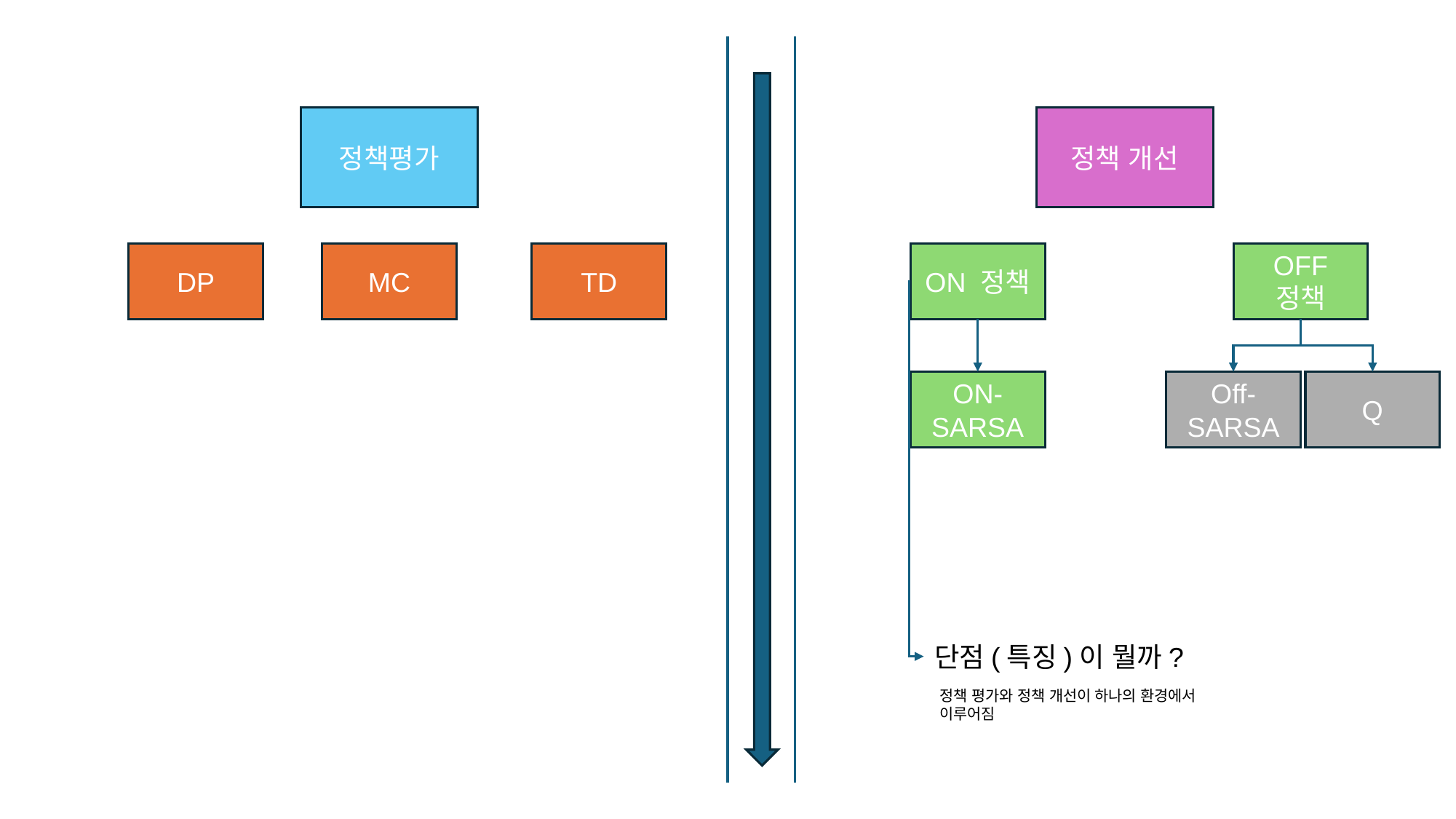

정책 개선
정책평가
MC
TD
ON 정책
OFF 정책
DP
ON-SARSA
Off-SARSA
Q
단점(특징)이 뭘까?
정책 평가와 정책 개선이 하나의 환경에서 이루어짐